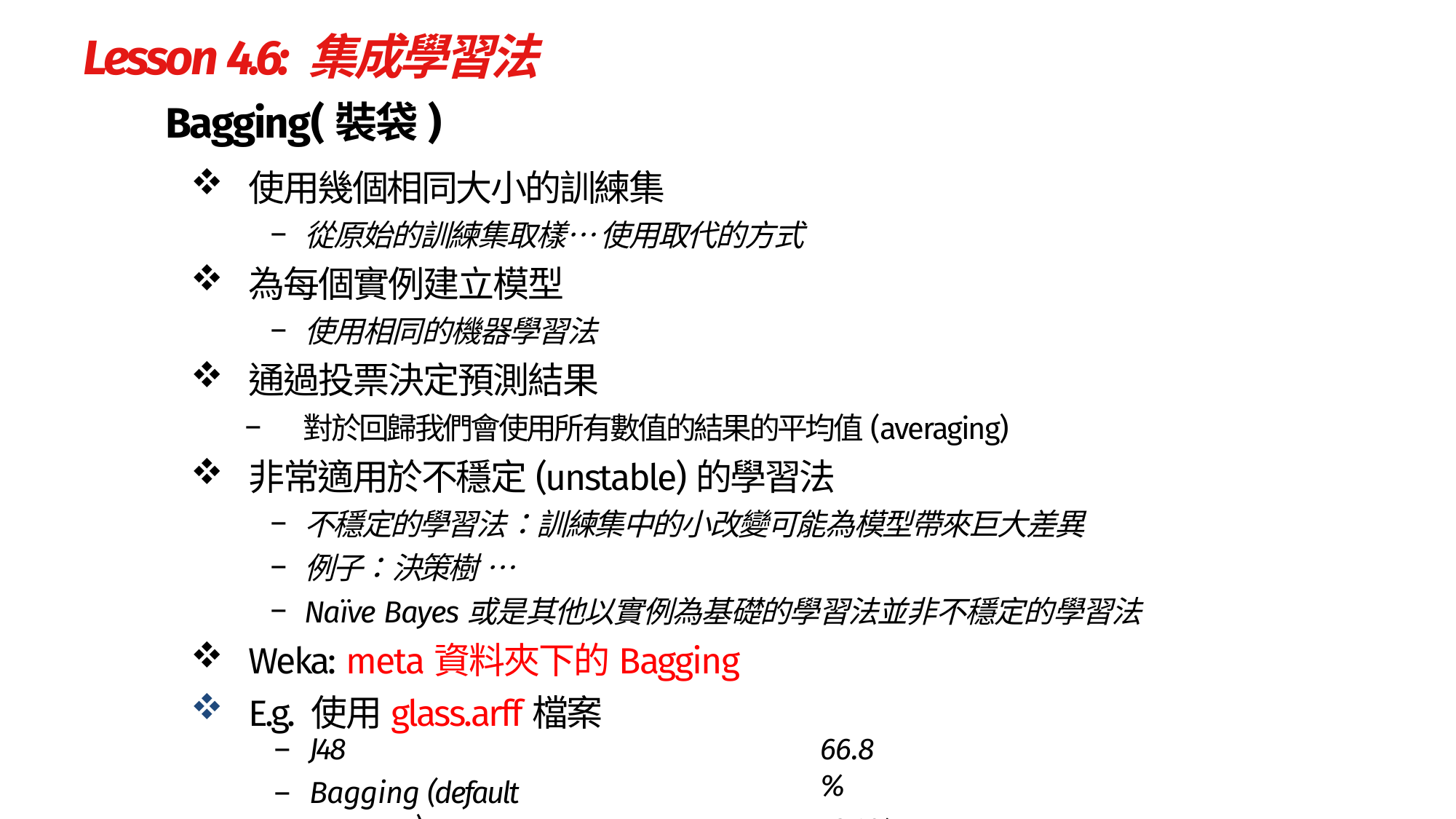

# Lesson 4.6: 集成學習法
Bagging(裝袋)
使用幾個相同大小的訓練集
從原始的訓練集取樣… 使用取代的方式
為每個實例建立模型
使用相同的機器學習法
通過投票決定預測結果
對於回歸我們會使用所有數值的結果的平均值(averaging)
非常適用於不穩定(unstable)的學習法
不穩定的學習法：訓練集中的小改變可能為模型帶來巨大差異
例子：決策樹 …
Naïve Bayes或是其他以實例為基礎的學習法並非不穩定的學習法
Weka: meta資料夾下的Bagging
E.g. 使用glass.arff檔案
–	J48
–	Bagging (default parameters)
66.8%
72.4%